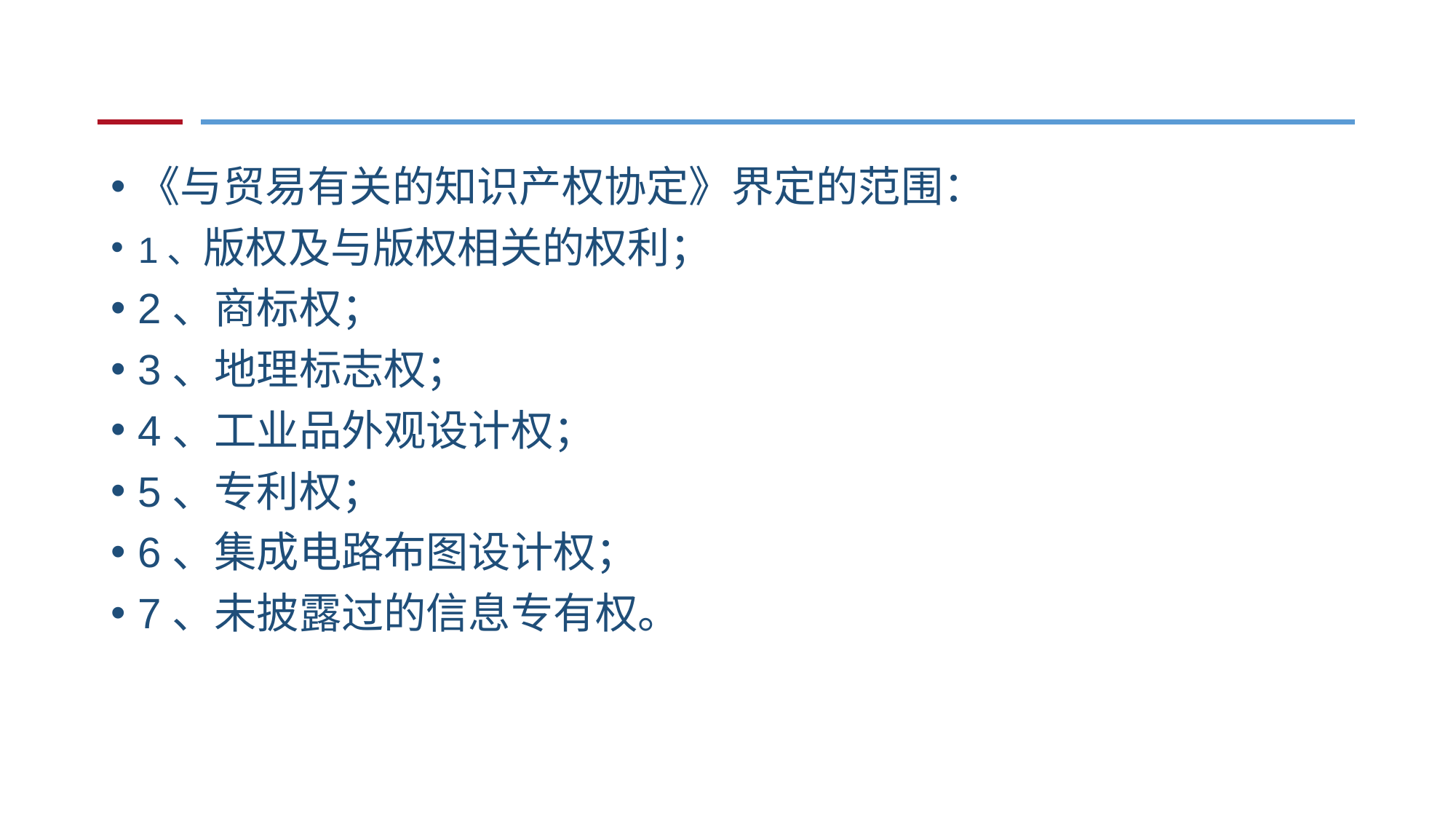

#
《与贸易有关的知识产权协定》界定的范围：
1、版权及与版权相关的权利；
2、商标权；
3、地理标志权；
4、工业品外观设计权；
5、专利权；
6、集成电路布图设计权；
7、未披露过的信息专有权。